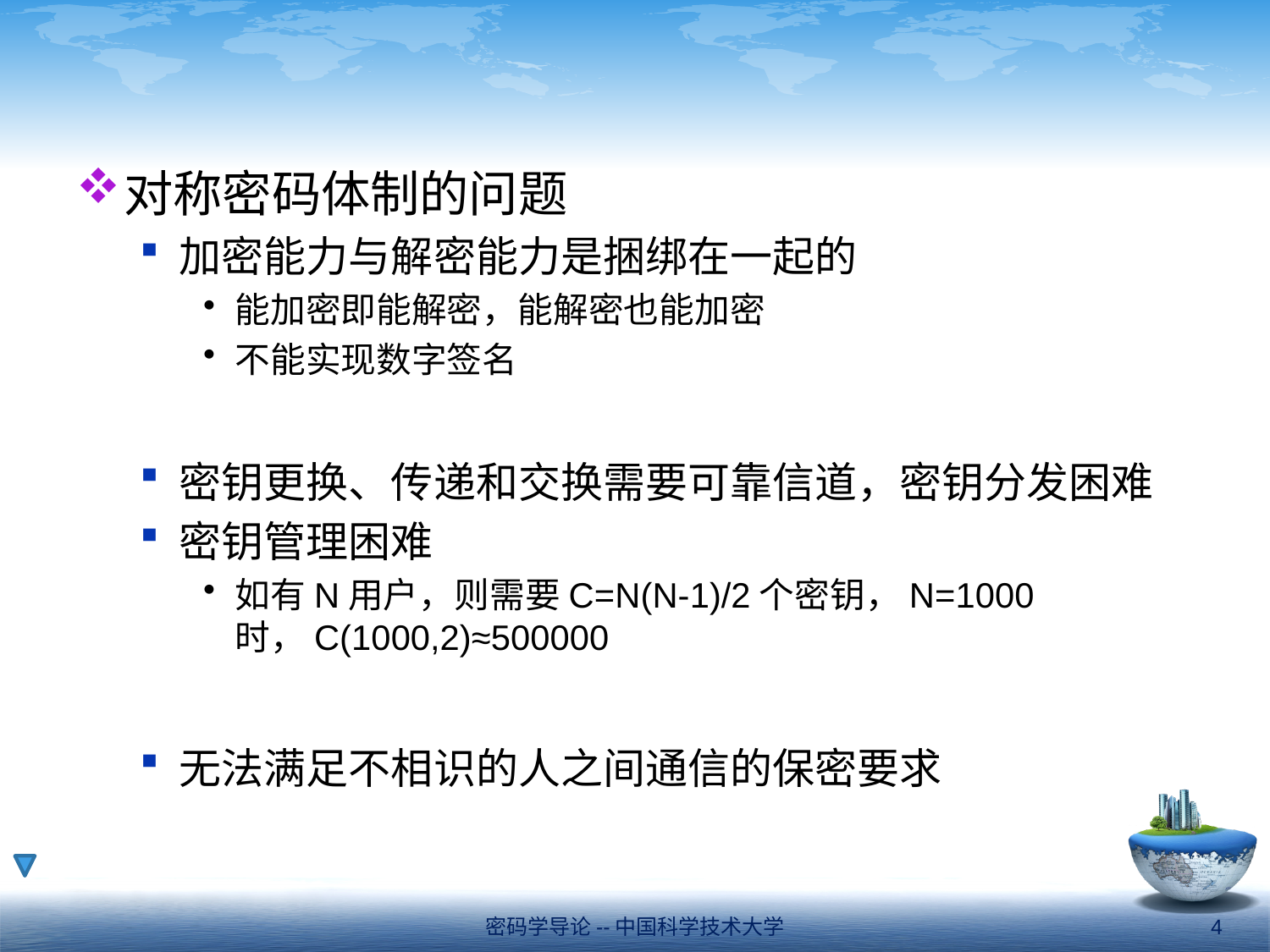

#
对称密码体制的问题
加密能力与解密能力是捆绑在一起的
能加密即能解密，能解密也能加密
不能实现数字签名

密钥更换、传递和交换需要可靠信道，密钥分发困难
密钥管理困难
如有N用户，则需要C=N(N-1)/2个密钥，N=1000时，C(1000,2)≈500000

无法满足不相识的人之间通信的保密要求

密码学导论--中国科学技术大学
4